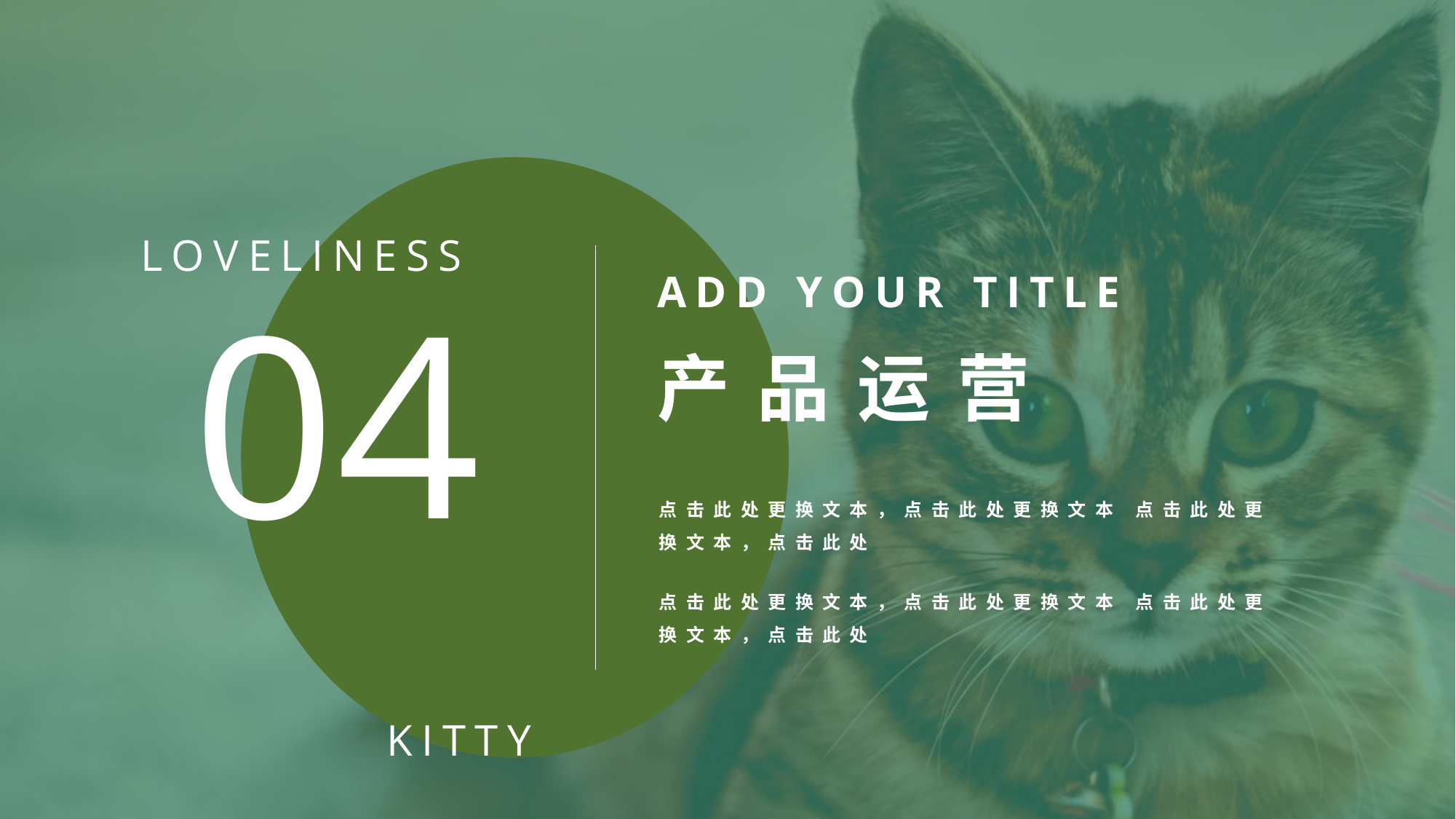

ADD YOUR TITLE
产品运营
点击此处更换文本，点击此处更换文本 点击此处更换文本，点击此处
04
LOVELINESS
KITTY
点击此处更换文本，点击此处更换文本 点击此处更换文本，点击此处